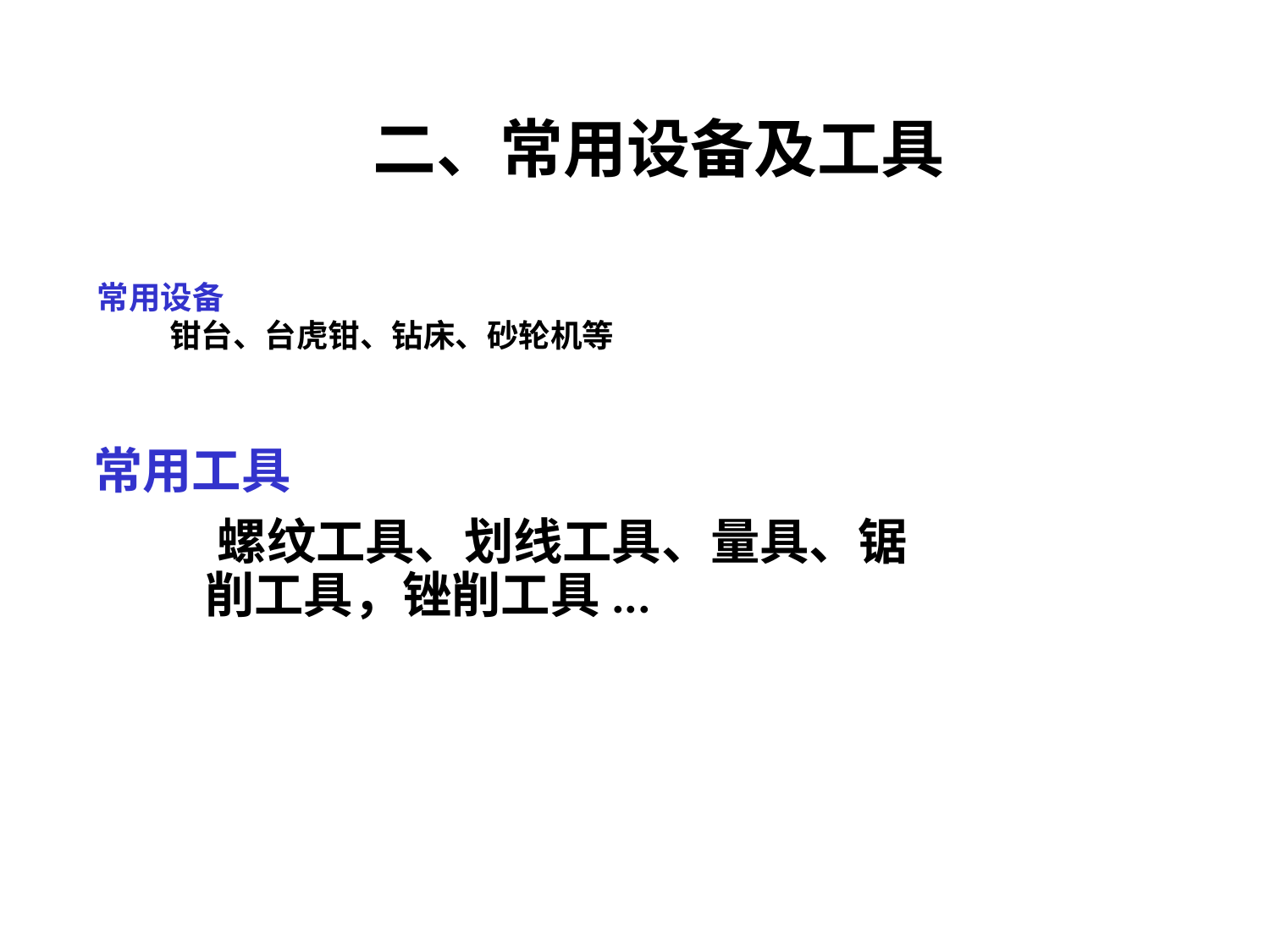

二、常用设备及工具
常用设备
         钳台、台虎钳、钻床、砂轮机等
常用工具
          螺纹工具、划线工具、量具、锯削工具，锉削工具...